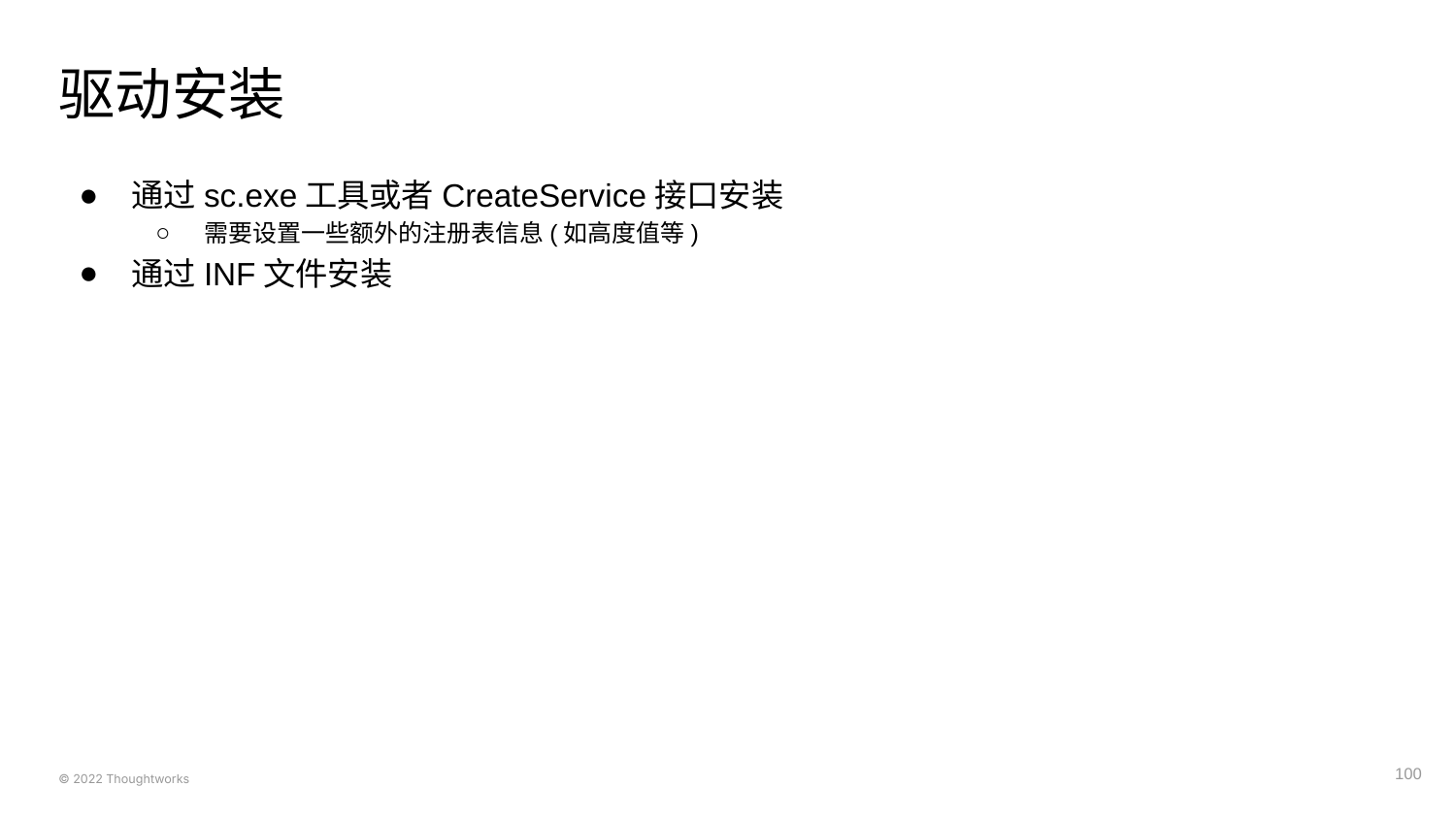

# 驱动安装
通过sc.exe工具或者CreateService接口安装
需要设置一些额外的注册表信息(如高度值等)
通过INF文件安装
100